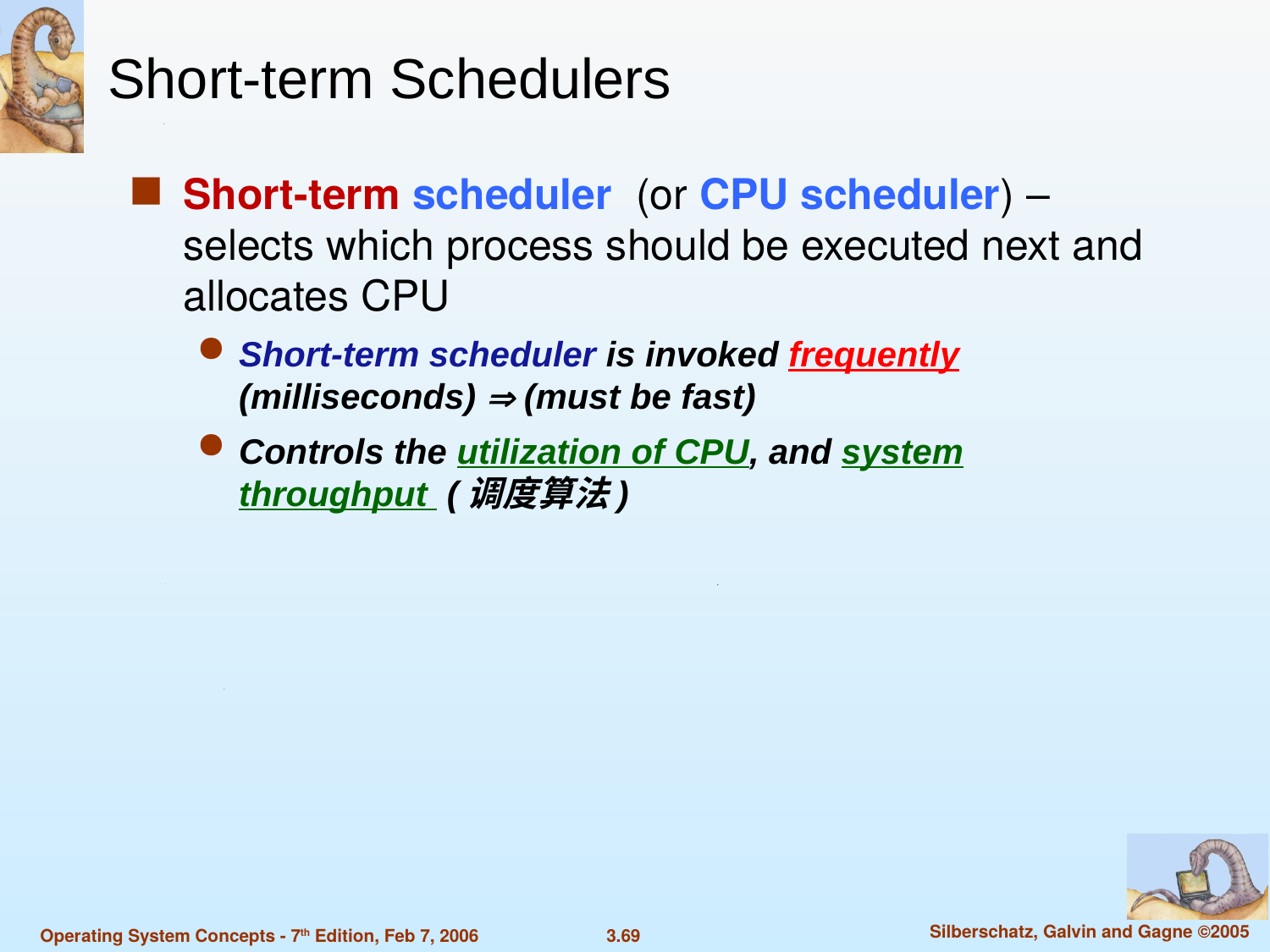

Short-term Schedulers
Short-term scheduler  (or CPU scheduler) – selects which process should be executed next and allocates CPU
Short-term scheduler is invoked frequently (milliseconds) ⇒ (must be fast)
Controls the utilization of CPU, and system throughput  (调度算法)